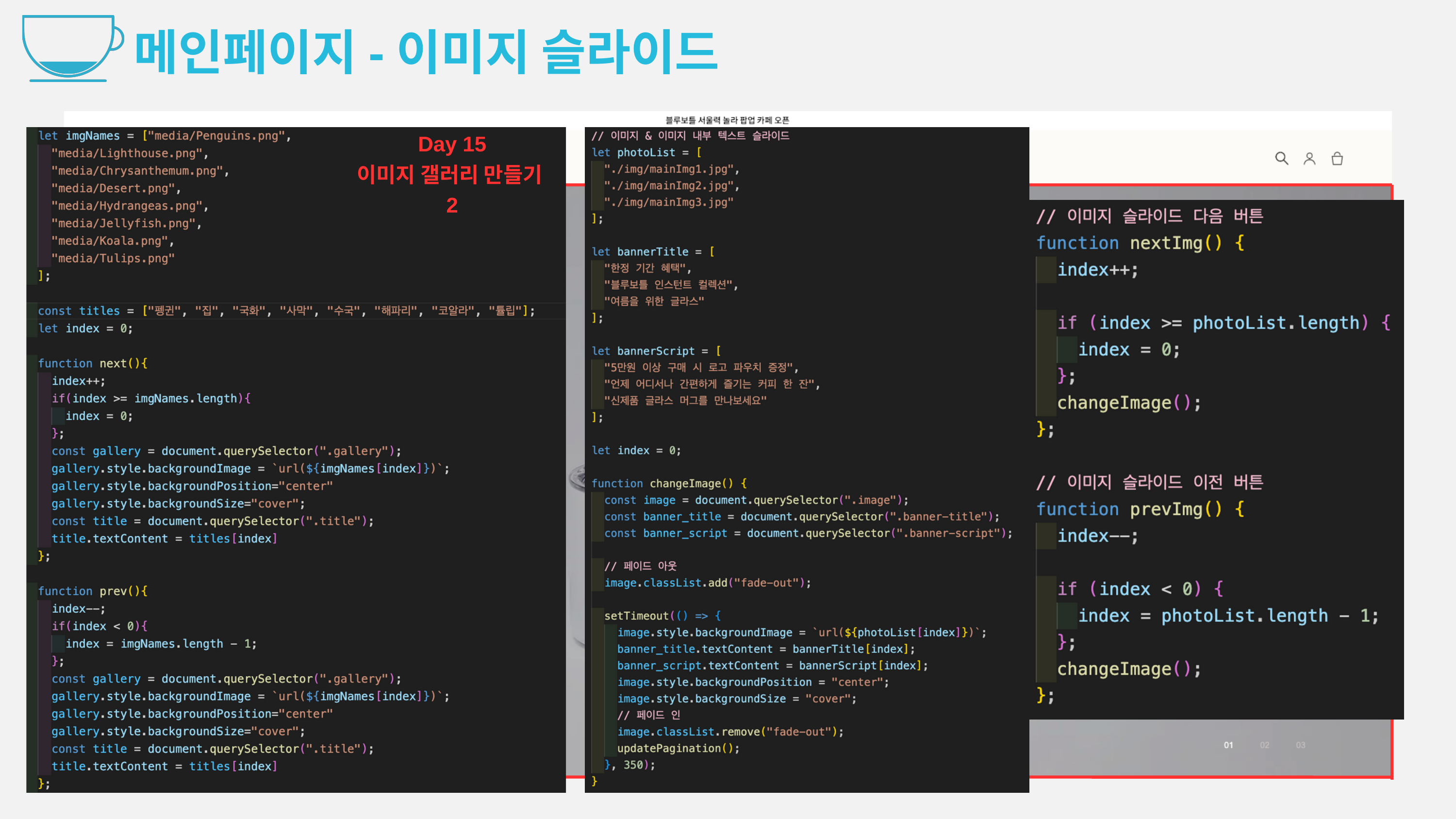

메인페이지-이미지 슬라이드

Day 15
이미지 갤러리 만들기2